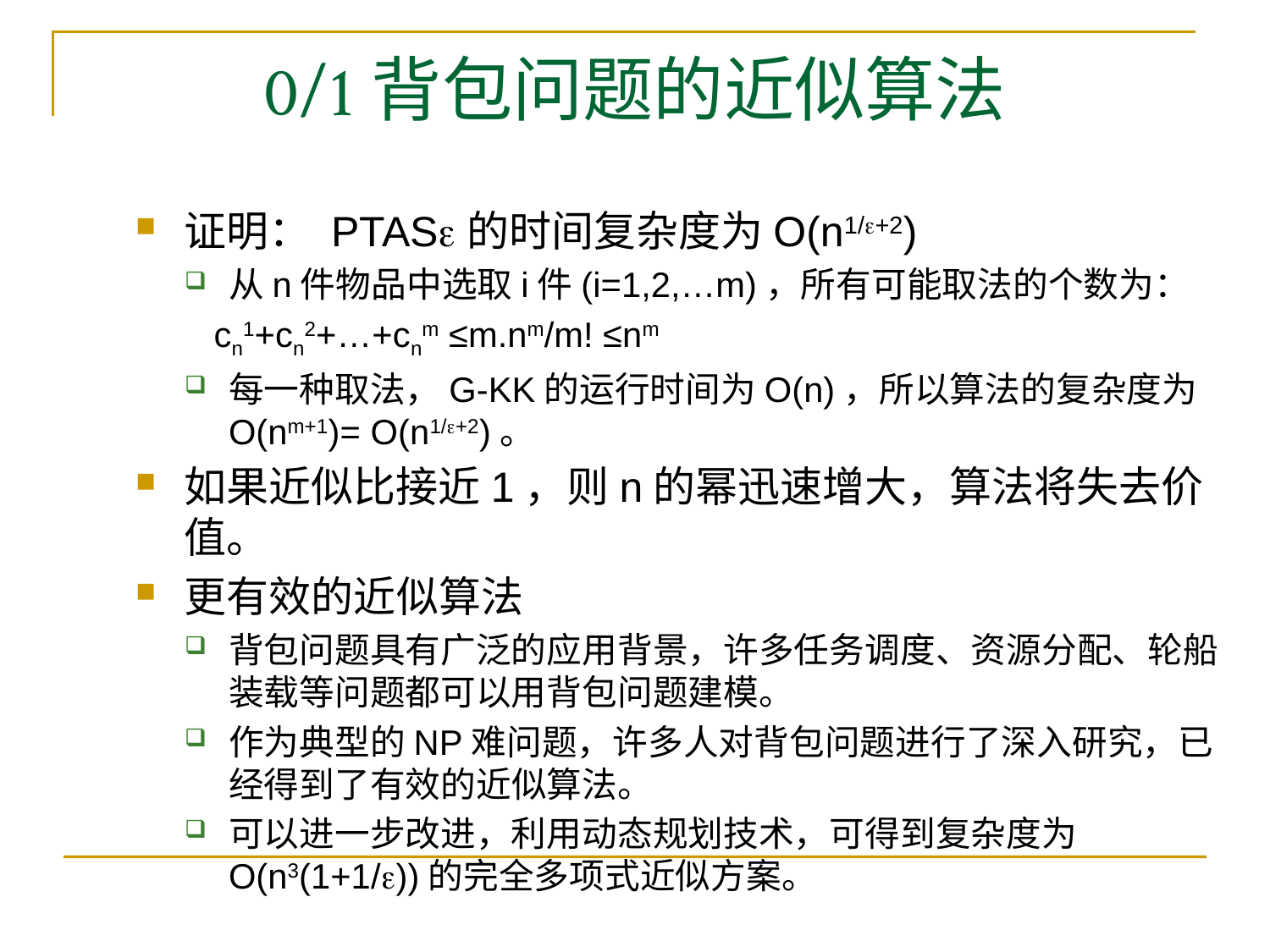

# 0/1背包问题的近似算法
证明： PTASε的时间复杂度为O(n1/ε+2)
从n件物品中选取i件(i=1,2,…m)，所有可能取法的个数为：
   cn1+cn2+…+cnm ≤m.nm/m! ≤nm
每一种取法，G-KK的运行时间为O(n)，所以算法的复杂度为O(nm+1)= O(n1/ε+2)。
如果近似比接近1，则n的幂迅速增大，算法将失去价值。
更有效的近似算法
背包问题具有广泛的应用背景，许多任务调度、资源分配、轮船装载等问题都可以用背包问题建模。
作为典型的NP难问题，许多人对背包问题进行了深入研究，已经得到了有效的近似算法。
可以进一步改进，利用动态规划技术，可得到复杂度为O(n3(1+1/ε))的完全多项式近似方案。